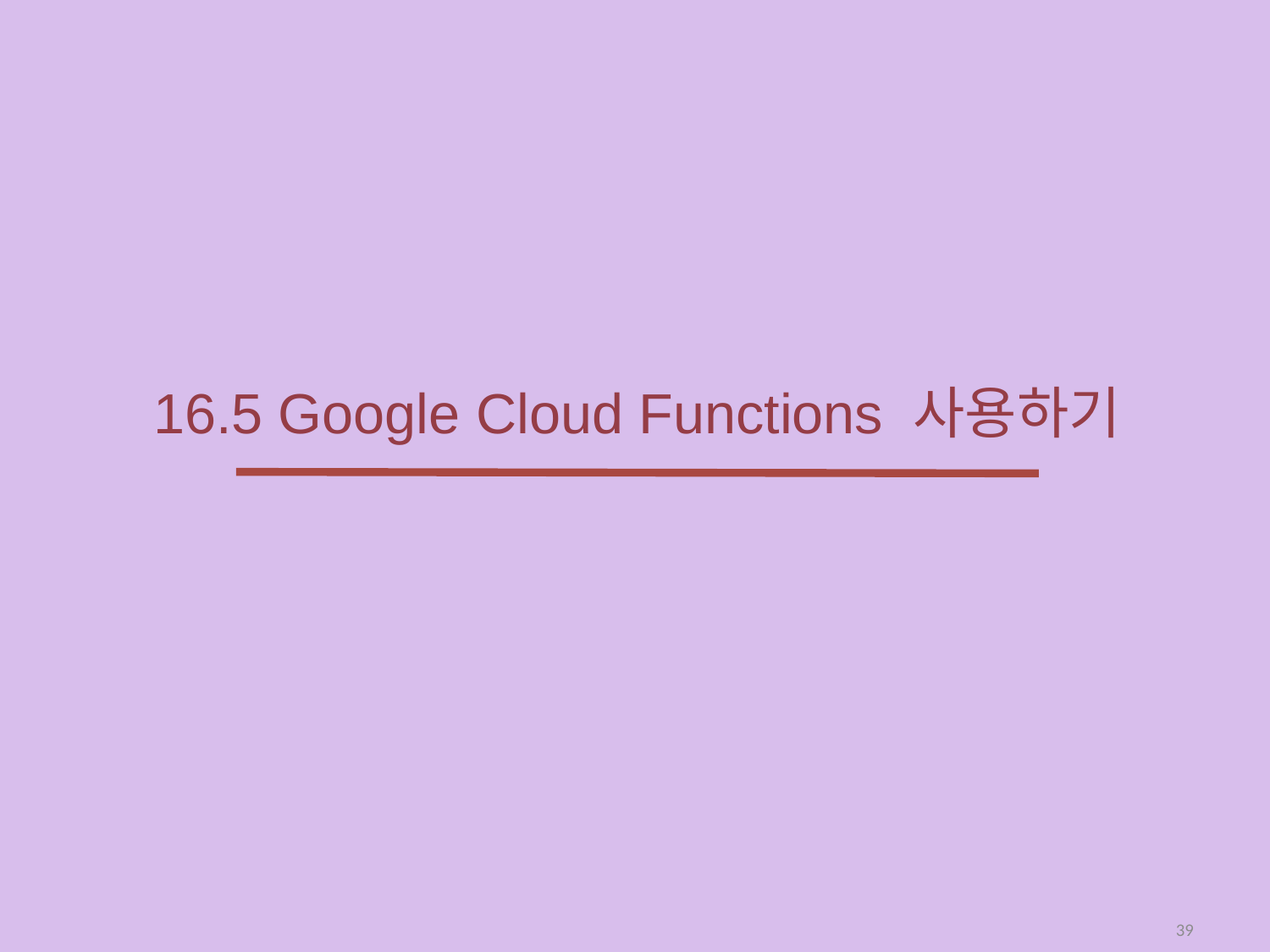

# 16.5 Google Cloud Functions 사용하기
39